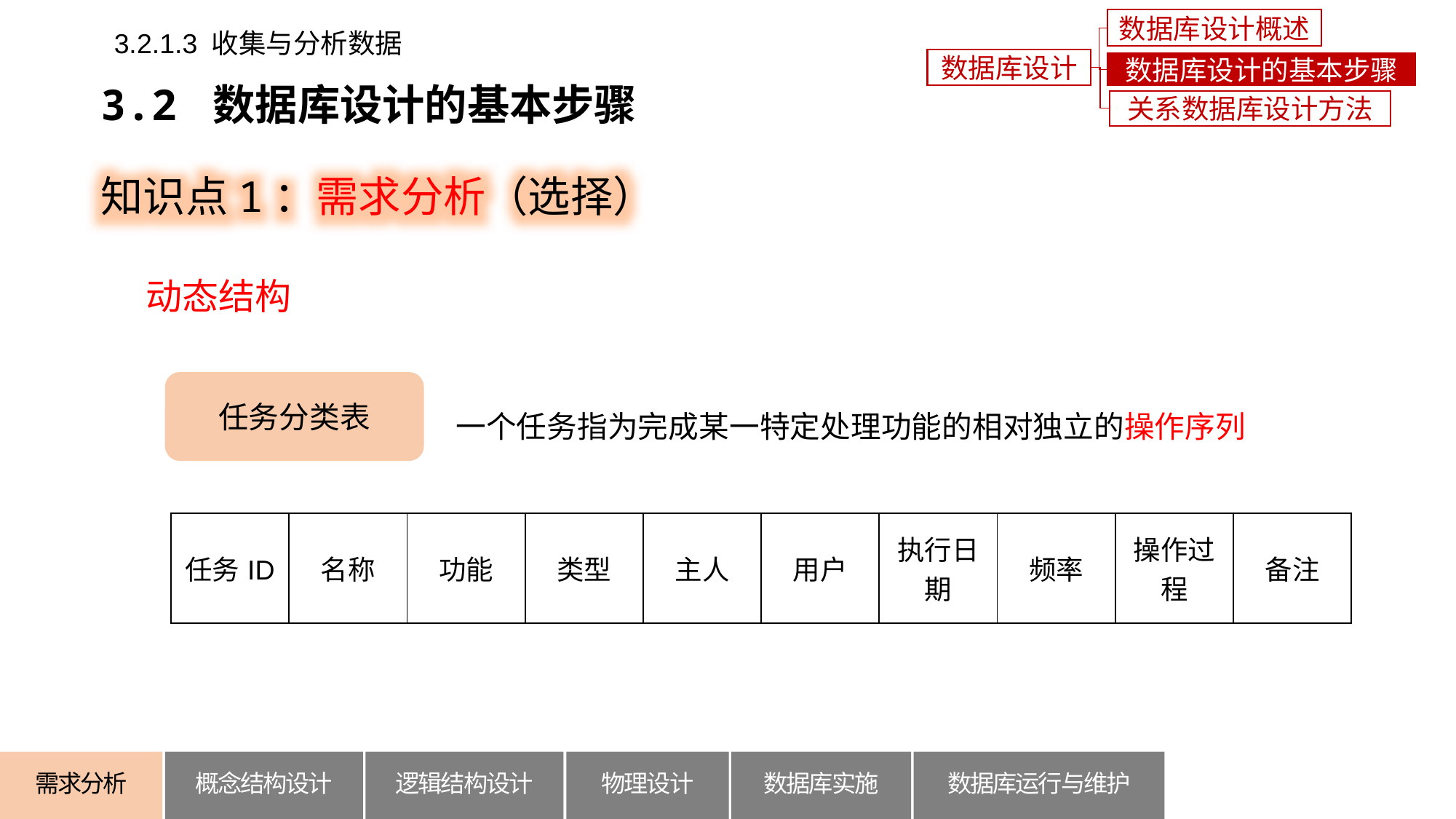

数据库设计概述
3.2.1.3 收集与分析数据
数据库设计
数据库设计的基本步骤
3.2 数据库设计的基本步骤
关系数据库设计方法
知识点1：需求分析（选择）
动态结构
任务分类表
一个任务指为完成某一特定处理功能的相对独立的操作序列
| 任务ID | 名称 | 功能 | 类型 | 主人 | 用户 | 执行日期 | 频率 | 操作过程 | 备注 |
| --- | --- | --- | --- | --- | --- | --- | --- | --- | --- |
概念结构设计
逻辑结构设计
数据库运行与维护
需求分析
物理设计
数据库实施